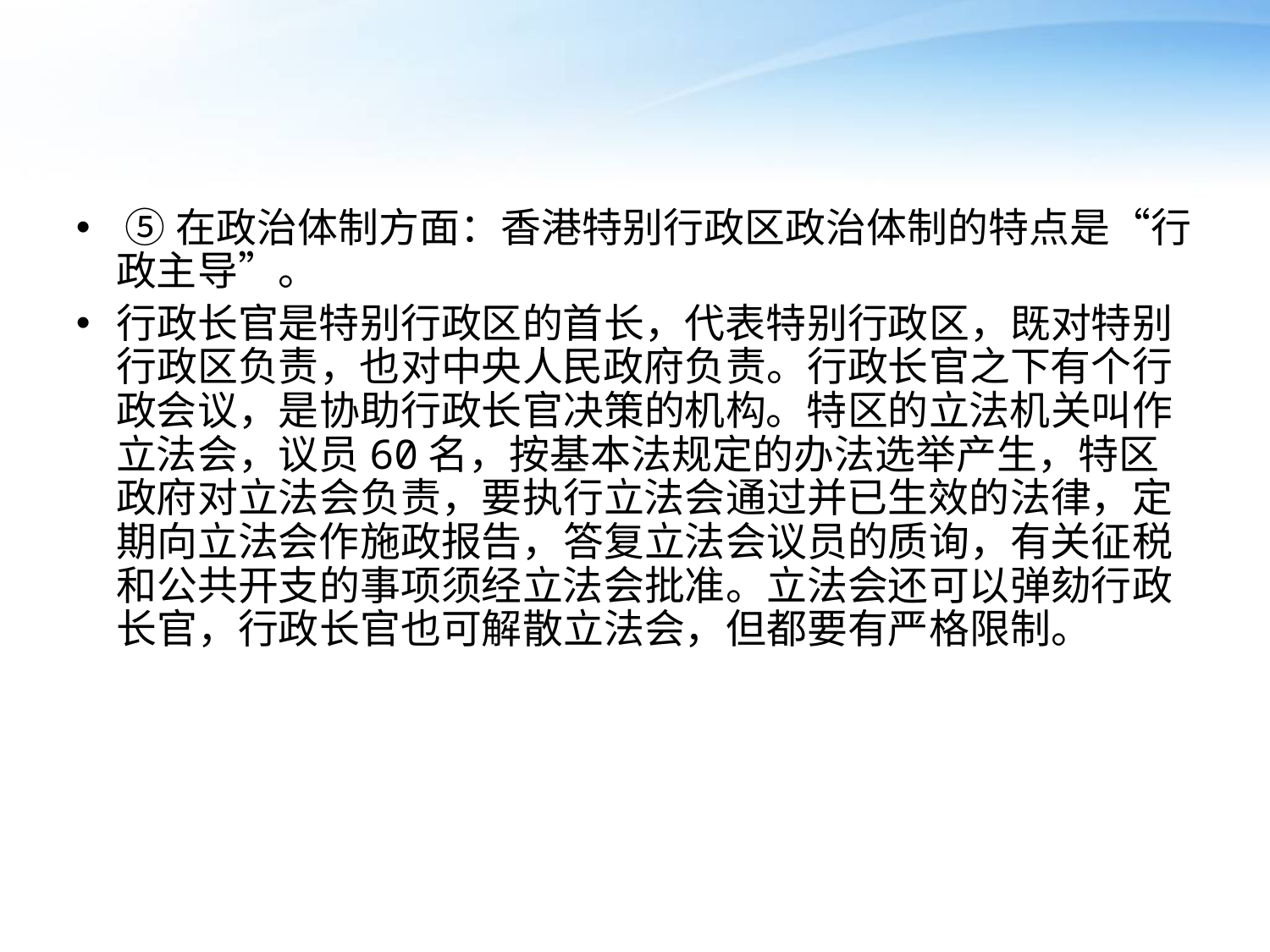

#
 ⑤在政治体制方面：香港特别行政区政治体制的特点是“行政主导”。
行政长官是特别行政区的首长，代表特别行政区，既对特别行政区负责，也对中央人民政府负责。行政长官之下有个行政会议，是协助行政长官决策的机构。特区的立法机关叫作立法会，议员60名，按基本法规定的办法选举产生，特区政府对立法会负责，要执行立法会通过并已生效的法律，定期向立法会作施政报告，答复立法会议员的质询，有关征税和公共开支的事项须经立法会批准。立法会还可以弹劾行政长官，行政长官也可解散立法会，但都要有严格限制。